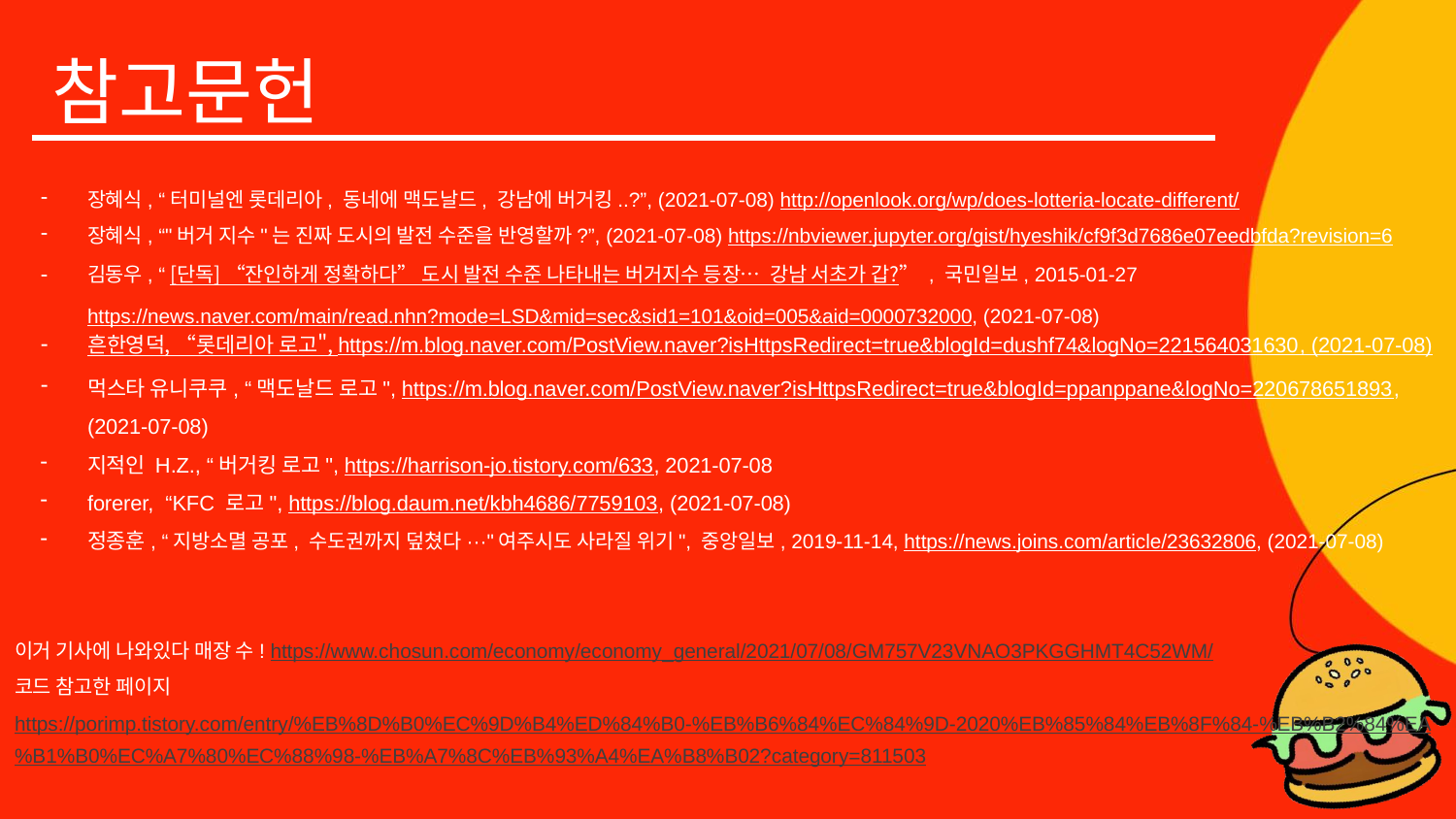

# 참고문헌
장혜식, “터미널엔 롯데리아, 동네에 맥도날드, 강남에 버거킹..?”, (2021-07-08) http://openlook.org/wp/does-lotteria-locate-different/
장혜식, “"버거 지수"는 진짜 도시의 발전 수준을 반영할까?”, (2021-07-08) https://nbviewer.jupyter.org/gist/hyeshik/cf9f3d7686e07eedbfda?revision=6
김동우, “[단독] “잔인하게 정확하다” 도시 발전 수준 나타내는 버거지수 등장…  강남 서초가 갑?” , 국민일보, 2015-01-27 https://news.naver.com/main/read.nhn?mode=LSD&mid=sec&sid1=101&oid=005&aid=0000732000, (2021-07-08)
흔한영덕, “롯데리아 로고", https://m.blog.naver.com/PostView.naver?isHttpsRedirect=true&blogId=dushf74&logNo=221564031630, (2021-07-08)
먹스타 유니쿠쿠, “맥도날드 로고", https://m.blog.naver.com/PostView.naver?isHttpsRedirect=true&blogId=ppanppane&logNo=220678651893, (2021-07-08)
지적인 H.Z., “버거킹 로고", https://harrison-jo.tistory.com/633, 2021-07-08
forerer,  “KFC 로고", https://blog.daum.net/kbh4686/7759103, (2021-07-08)
정종훈, “지방소멸 공포, 수도권까지 덮쳤다···"여주시도 사라질 위기", 중앙일보, 2019-11-14, https://news.joins.com/article/23632806, (2021-07-08)

이거 기사에 나와있다 매장 수! https://www.chosun.com/economy/economy_general/2021/07/08/GM757V23VNAO3PKGGHMT4C52WM/
코드 참고한 페이지 https://porimp.tistory.com/entry/%EB%8D%B0%EC%9D%B4%ED%84%B0-%EB%B6%84%EC%84%9D-2020%EB%85%84%EB%8F%84-%EB%B2%84%EA%B1%B0%EC%A7%80%EC%88%98-%EB%A7%8C%EB%93%A4%EA%B8%B02?category=811503